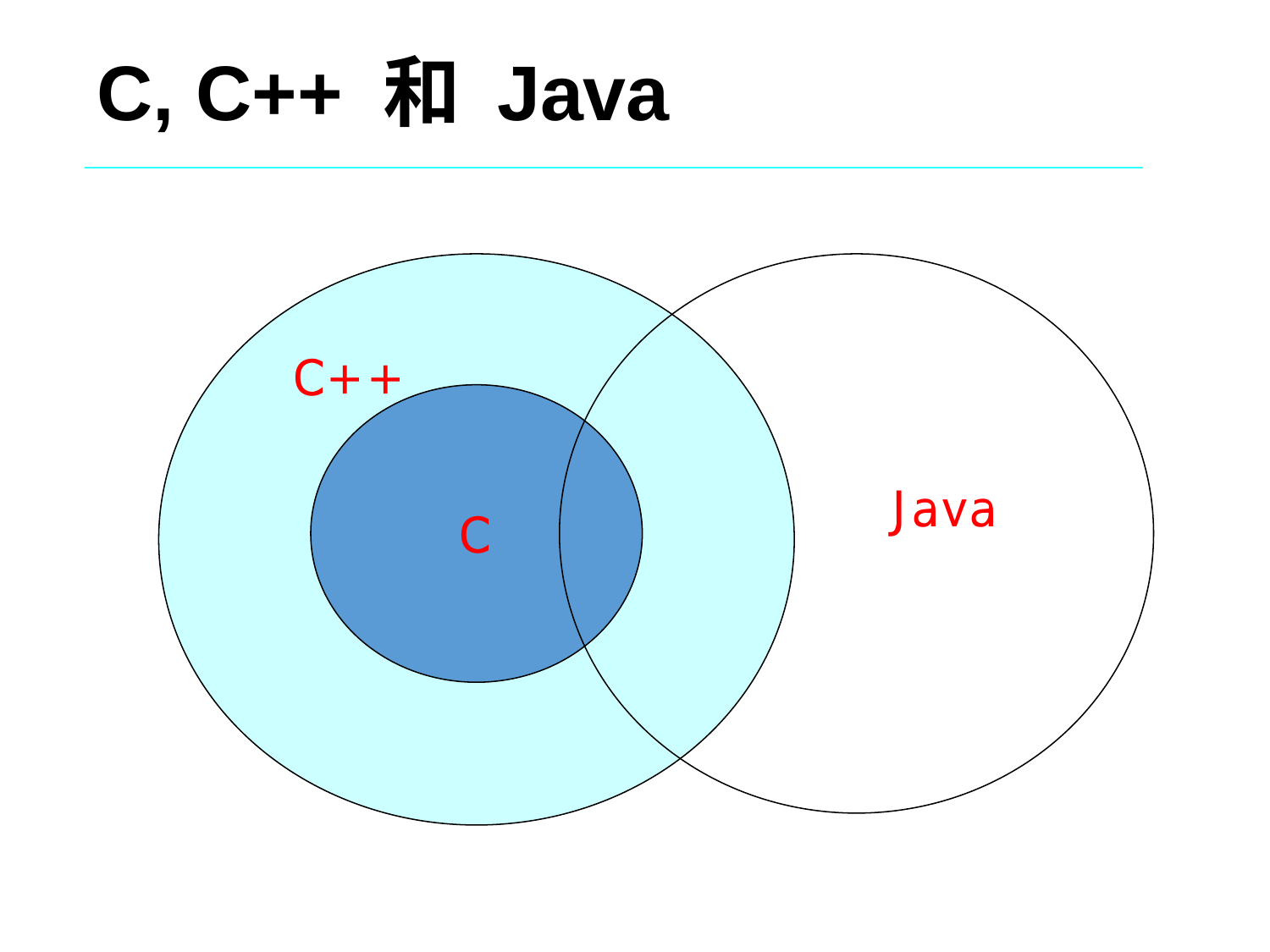

C, C++ 和 Java

C++
C
Java